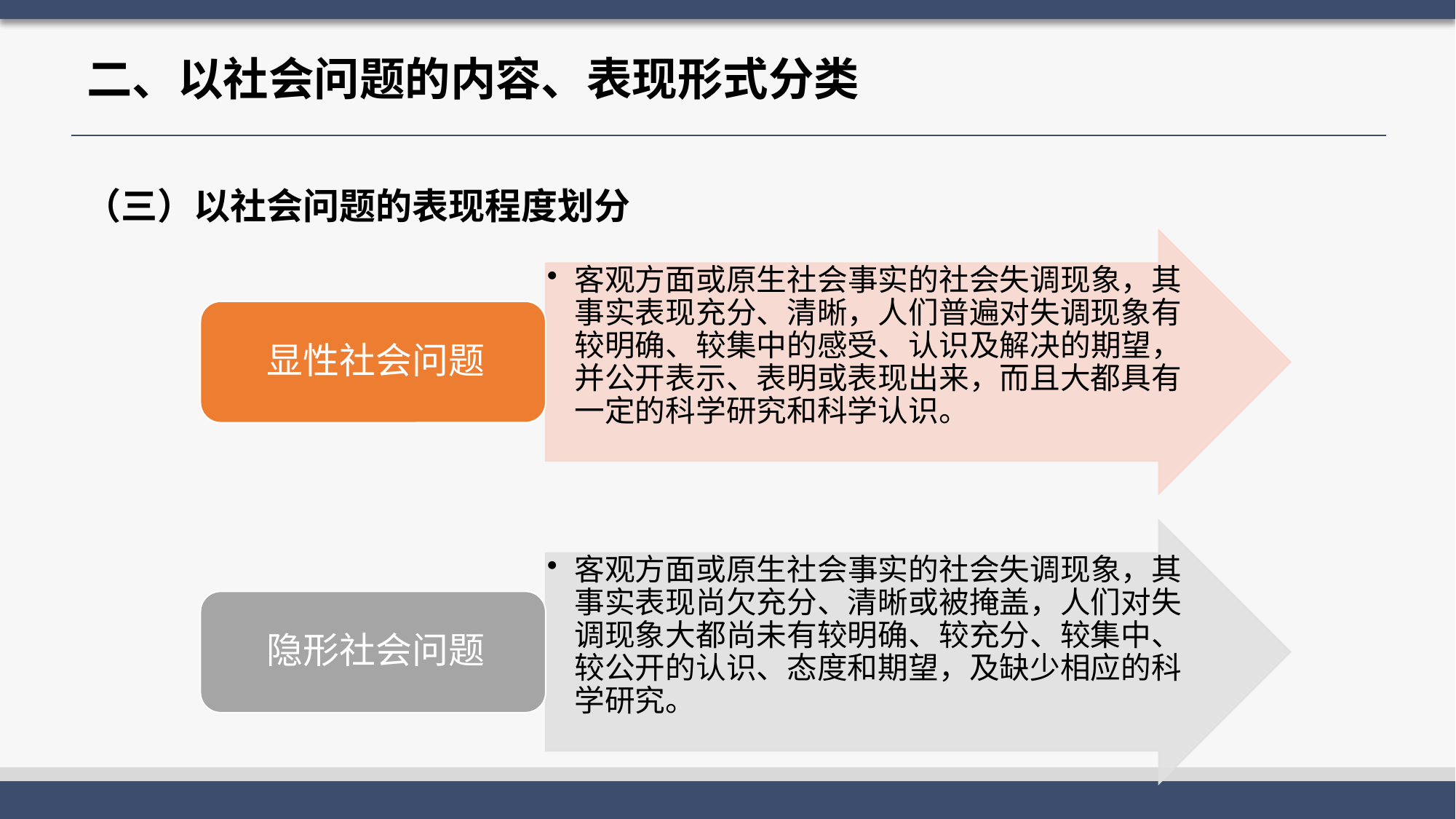

# 二、以社会问题的内容、表现形式分类

（三）以社会问题的表现程度划分

客观方面或原生社会事实的社会失调现象，其事实表现充分、清晰，人们普遍对失调现象有较明确、较集中的感受、认识及解决的期望，并公开表示、表明或表现出来，而且大都具有一定的科学研究和科学认识。
显性社会问题
客观方面或原生社会事实的社会失调现象，其事实表现尚欠充分、清晰或被掩盖，人们对失调现象大都尚未有较明确、较充分、较集中、较公开的认识、态度和期望，及缺少相应的科学研究。
隐形社会问题